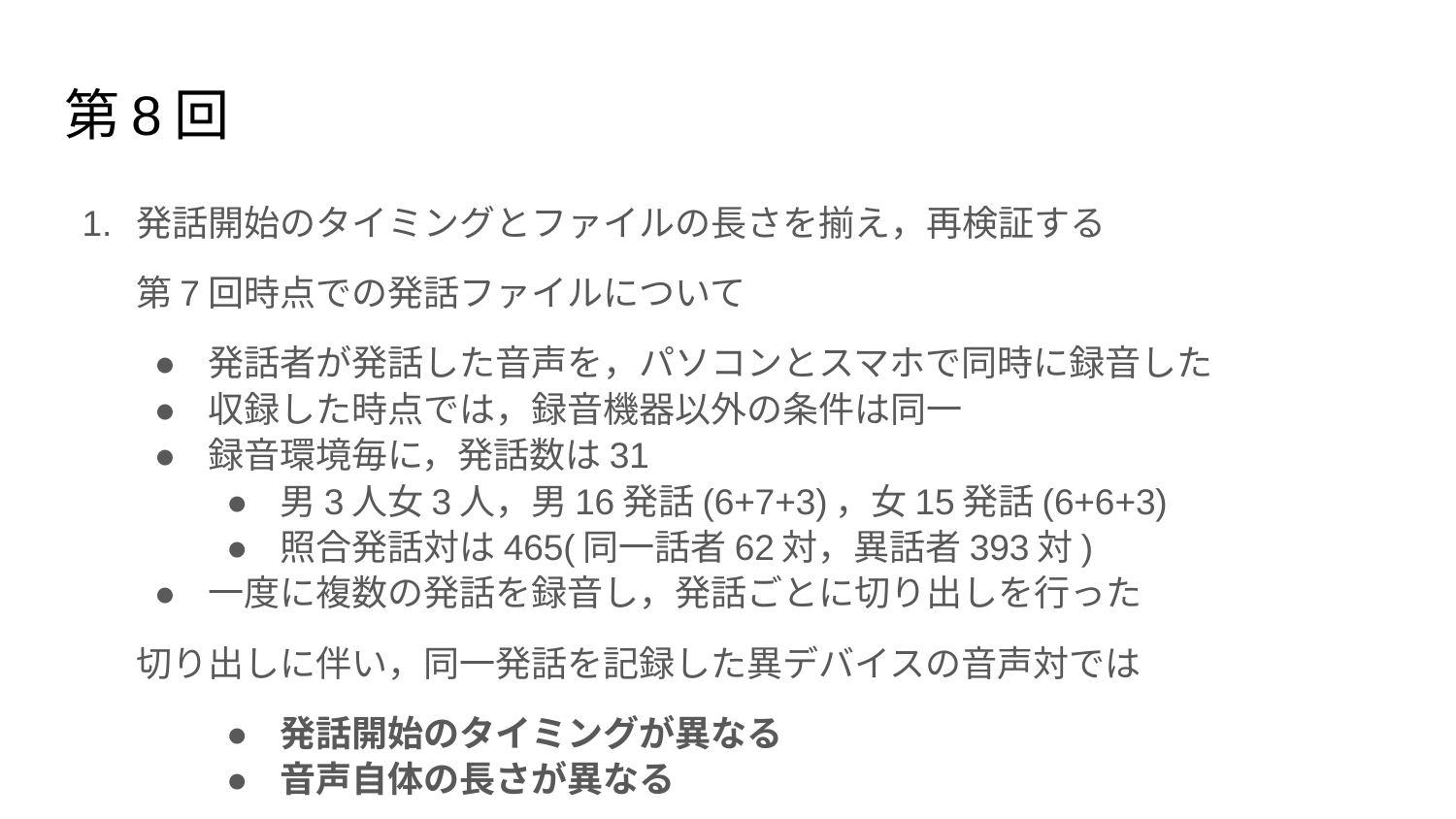

# 第8回
発話開始のタイミングとファイルの長さを揃え，再検証する
第7回時点での発話ファイルについて
発話者が発話した音声を，パソコンとスマホで同時に録音した
収録した時点では，録音機器以外の条件は同一
録音環境毎に，発話数は31
男3人女3人，男16発話(6+7+3)，女15発話(6+6+3)
照合発話対は465(同一話者62対，異話者393対)
一度に複数の発話を録音し，発話ごとに切り出しを行った
切り出しに伴い，同一発話を記録した異デバイスの音声対では
発話開始のタイミングが異なる
音声自体の長さが異なる